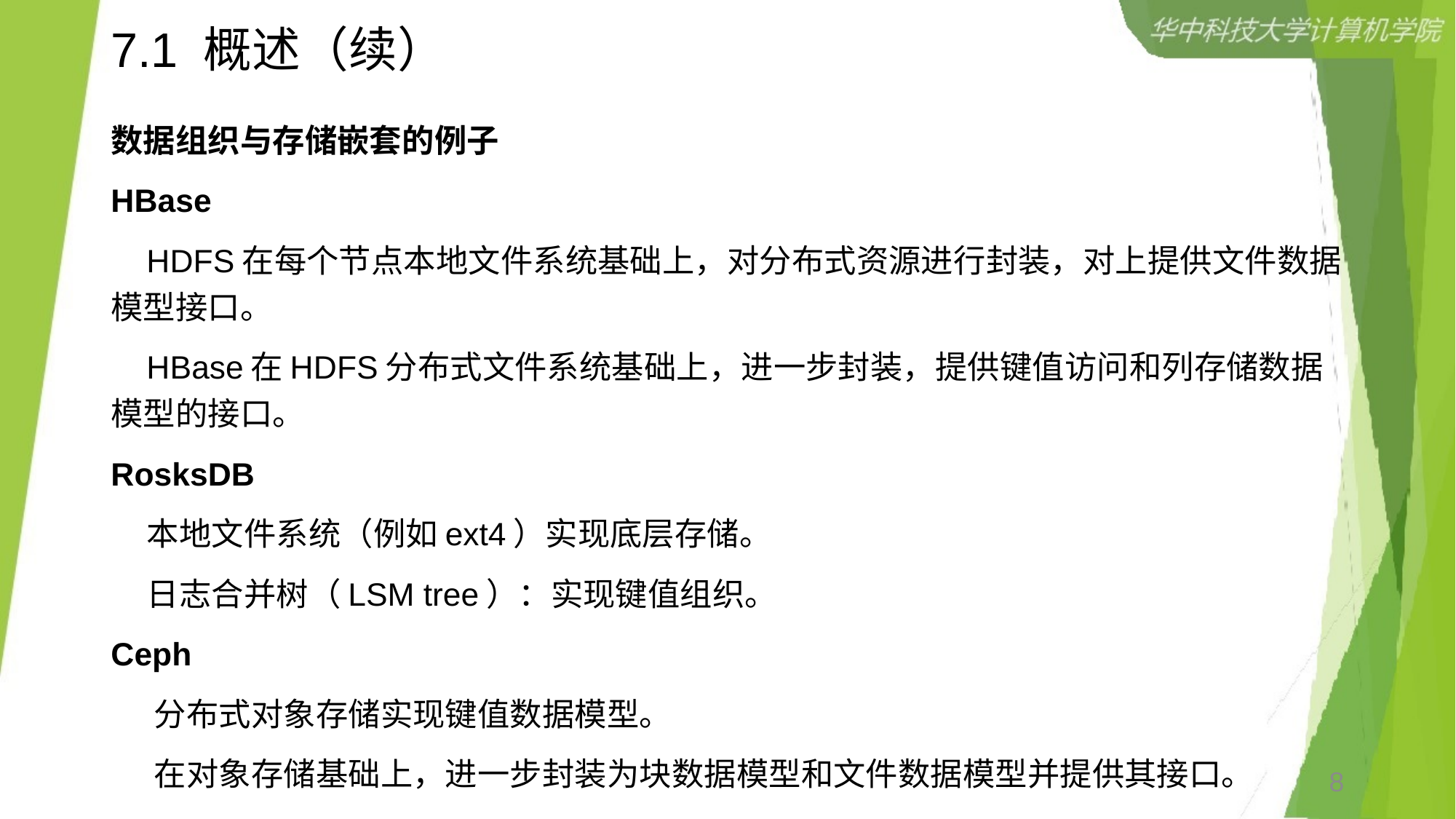

# 7.1 概述（续）
数据组织与存储嵌套的例子
HBase
    HDFS在每个节点本地文件系统基础上，对分布式资源进行封装，对上提供文件数据模型接口。
    HBase在HDFS分布式文件系统基础上，进一步封装，提供键值访问和列存储数据模型的接口。
RosksDB
    本地文件系统（例如ext4）实现底层存储。
    日志合并树（LSM tree）：实现键值组织。
Ceph
     分布式对象存储实现键值数据模型。
     在对象存储基础上，进一步封装为块数据模型和文件数据模型并提供其接口。

8